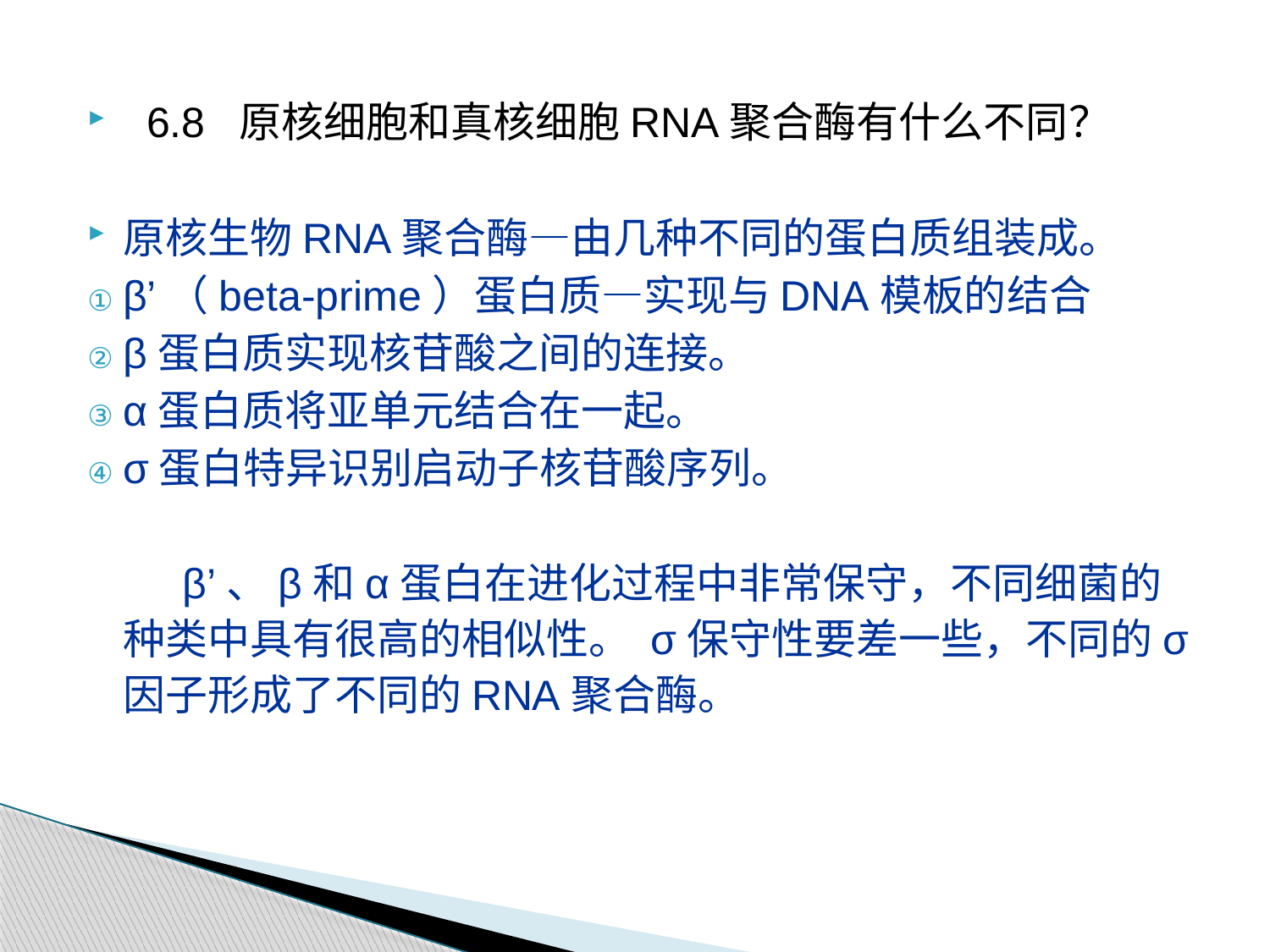

6.8  原核细胞和真核细胞RNA聚合酶有什么不同？

原核生物RNA聚合酶—由几种不同的蛋白质组装成。
β’（beta-prime）蛋白质—实现与DNA模板的结合
β蛋白质实现核苷酸之间的连接。
α蛋白质将亚单元结合在一起。
σ蛋白特异识别启动子核苷酸序列。

        β’、β和α蛋白在进化过程中非常保守，不同细菌的种类中具有很高的相似性。 σ保守性要差一些，不同的σ因子形成了不同的RNA聚合酶。